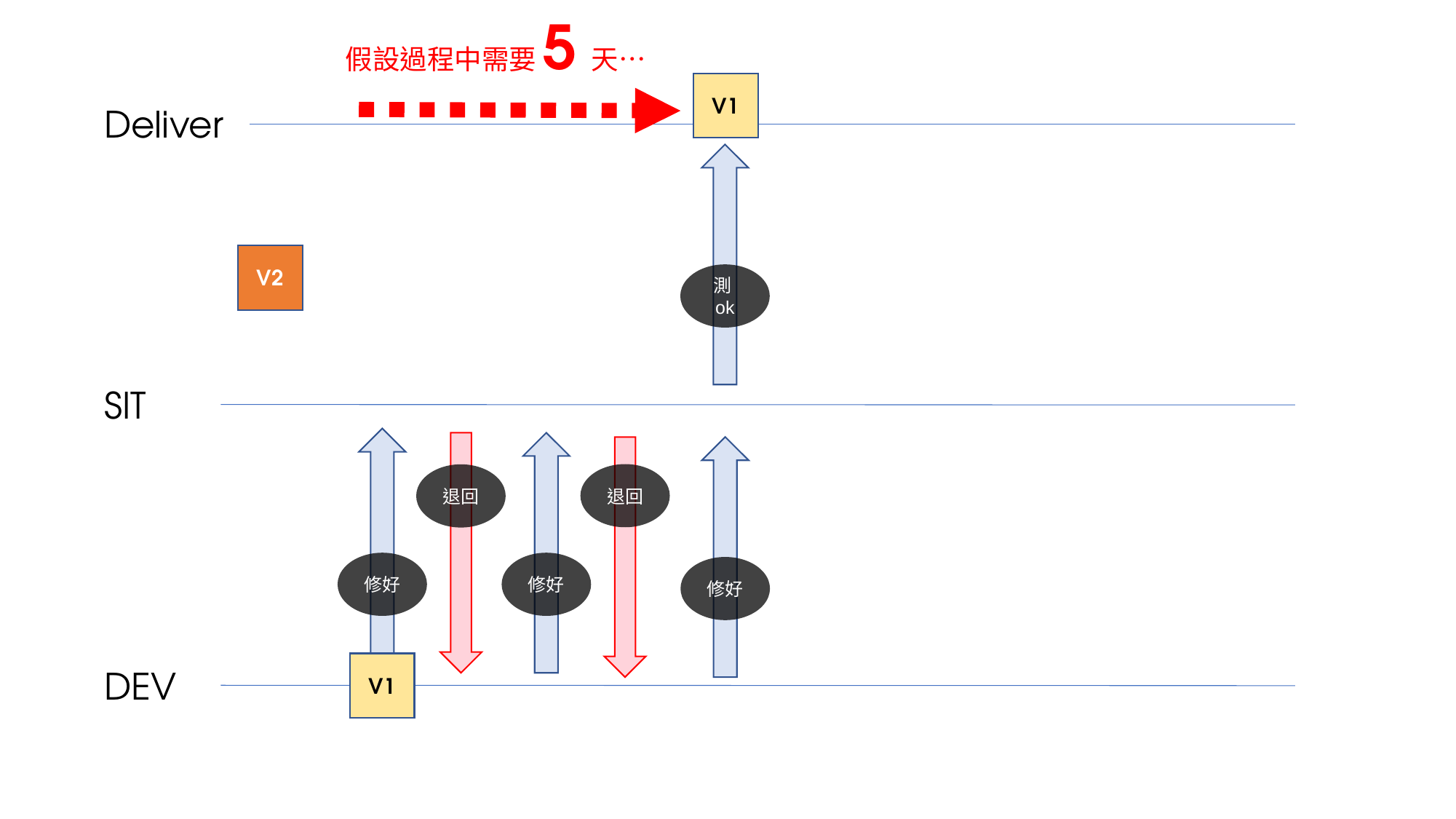

假設過程中需要5天…
V1
Deliver

V2
測ok
SIT

退回
退回
修好
修好
修好
V1
DEV